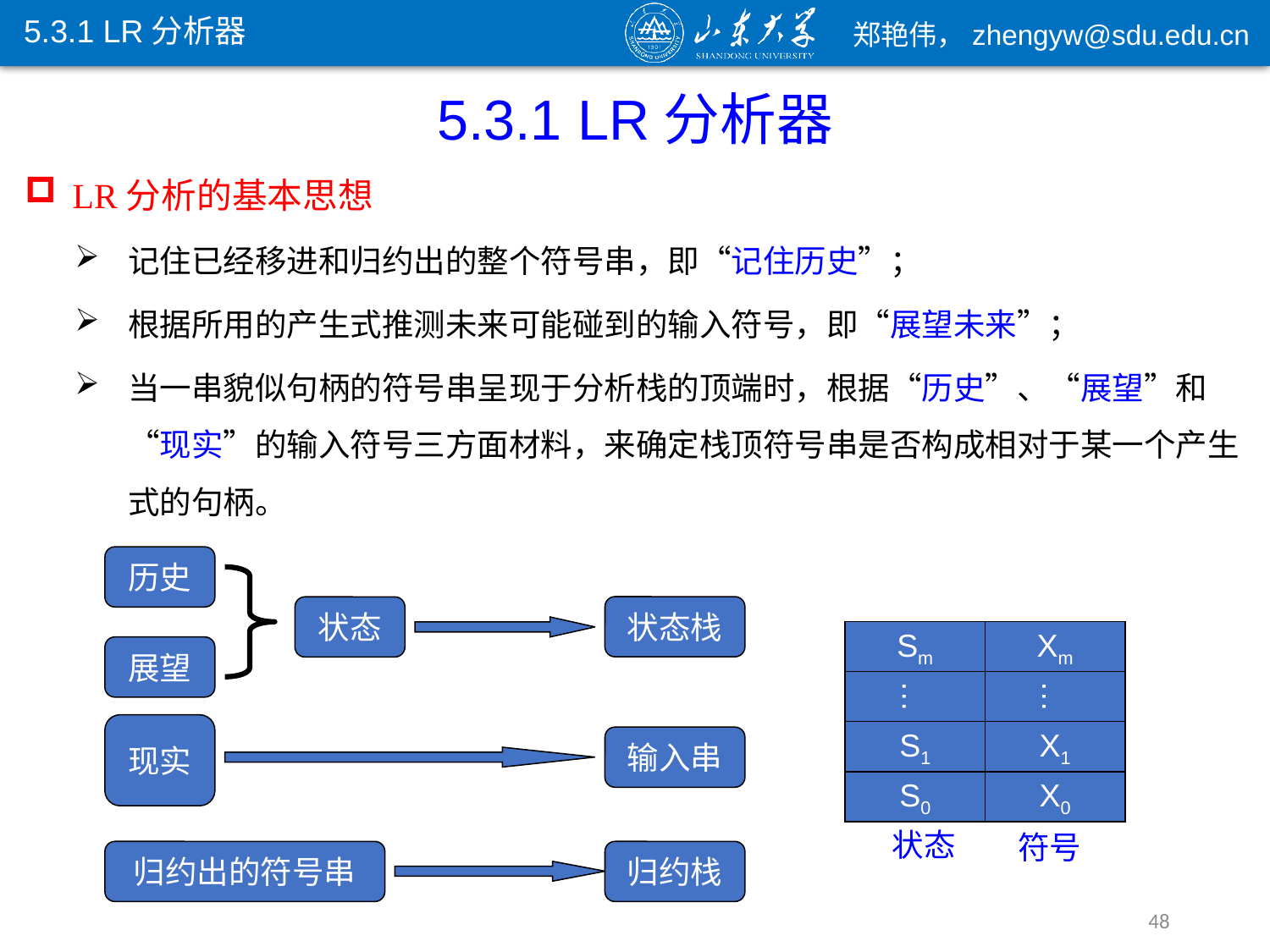

5.3.1 LR分析器
5.3.1 LR分析器
LR分析的基本思想
记住已经移进和归约出的整个符号串，即“记住历史”；
根据所用的产生式推测未来可能碰到的输入符号，即“展望未来”；
当一串貌似句柄的符号串呈现于分析栈的顶端时，根据“历史”、“展望”和“现实”的输入符号三方面材料，来确定栈顶符号串是否构成相对于某一个产生式的句柄。
历史
展望
现实

状态
存入
状态栈

Sm
Xm
…
…
S1
X1
S0
X0
状态
符号
输入串

有助于明确
归约手续
归约出的符号串
归约栈

48